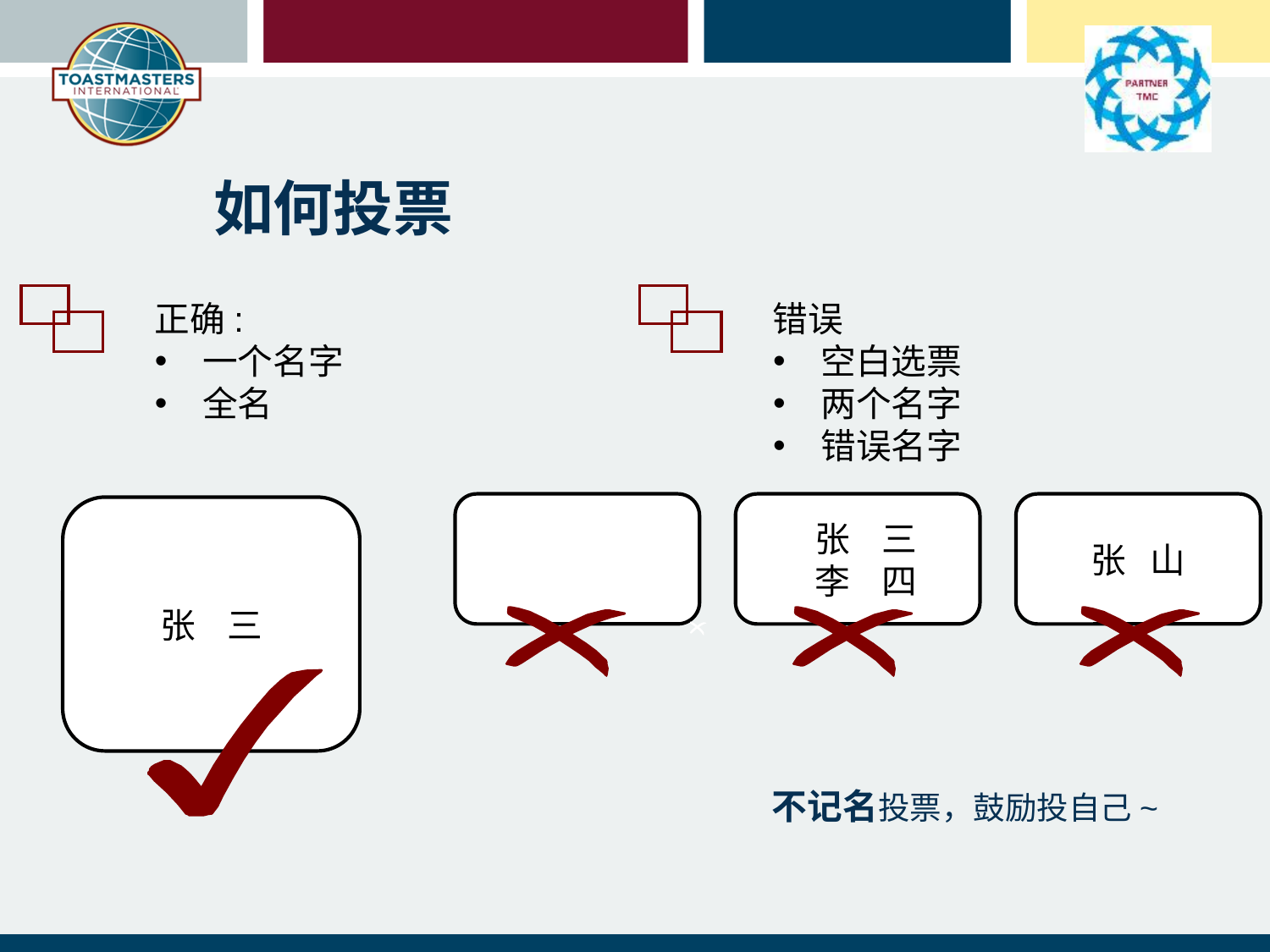

如何投票

正确:
一个名字
全名

错误
空白选票
两个名字
错误名字

 张    三
 李    四
张   山
张    三

不记名投票，鼓励投自己~